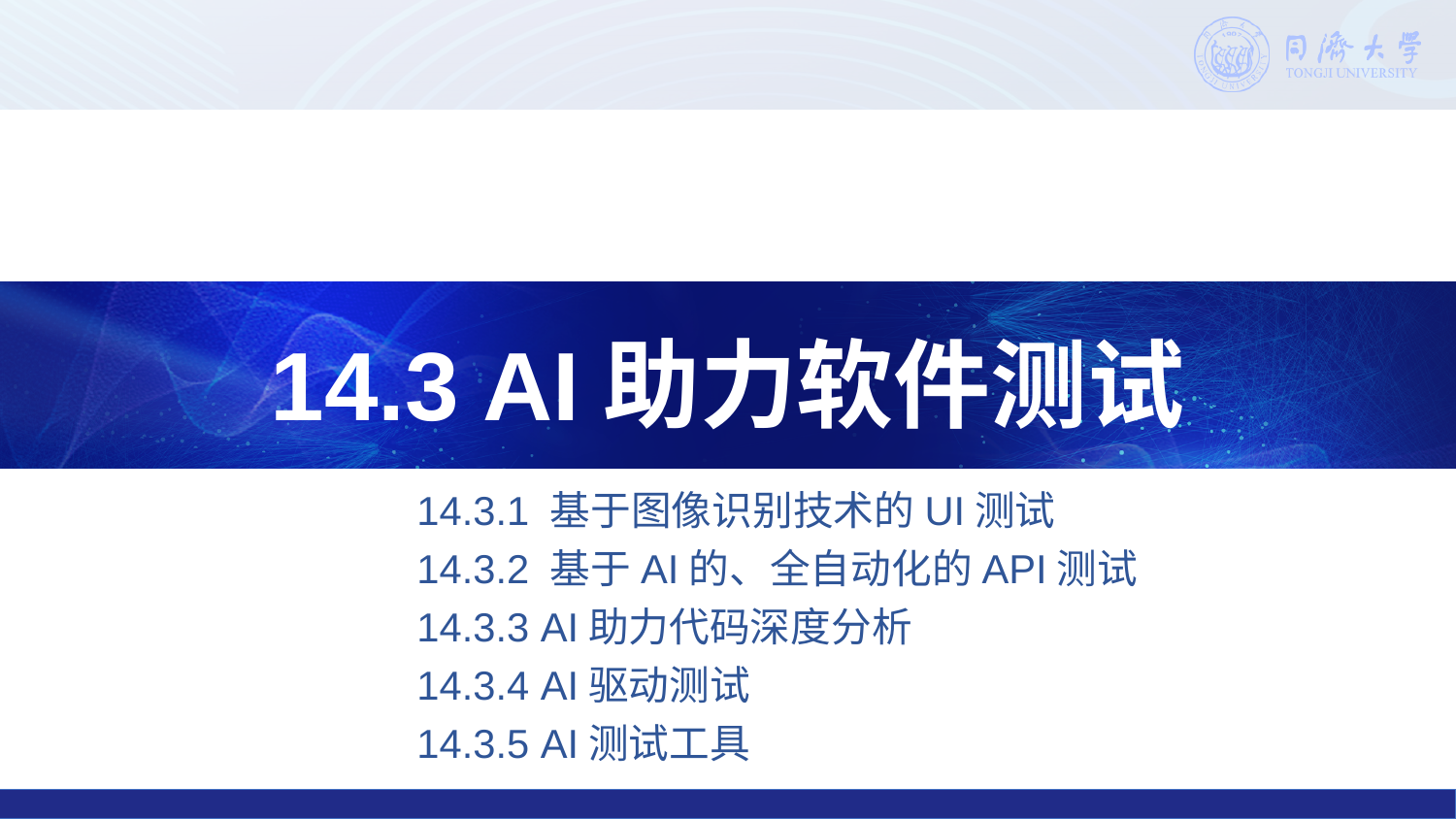

14.3 AI助力软件测试
14.3.1 基于图像识别技术的UI测试
14.3.2 基于AI的、全自动化的API测试
14.3.3 AI助力代码深度分析
14.3.4 AI驱动测试
14.3.5 AI测试工具